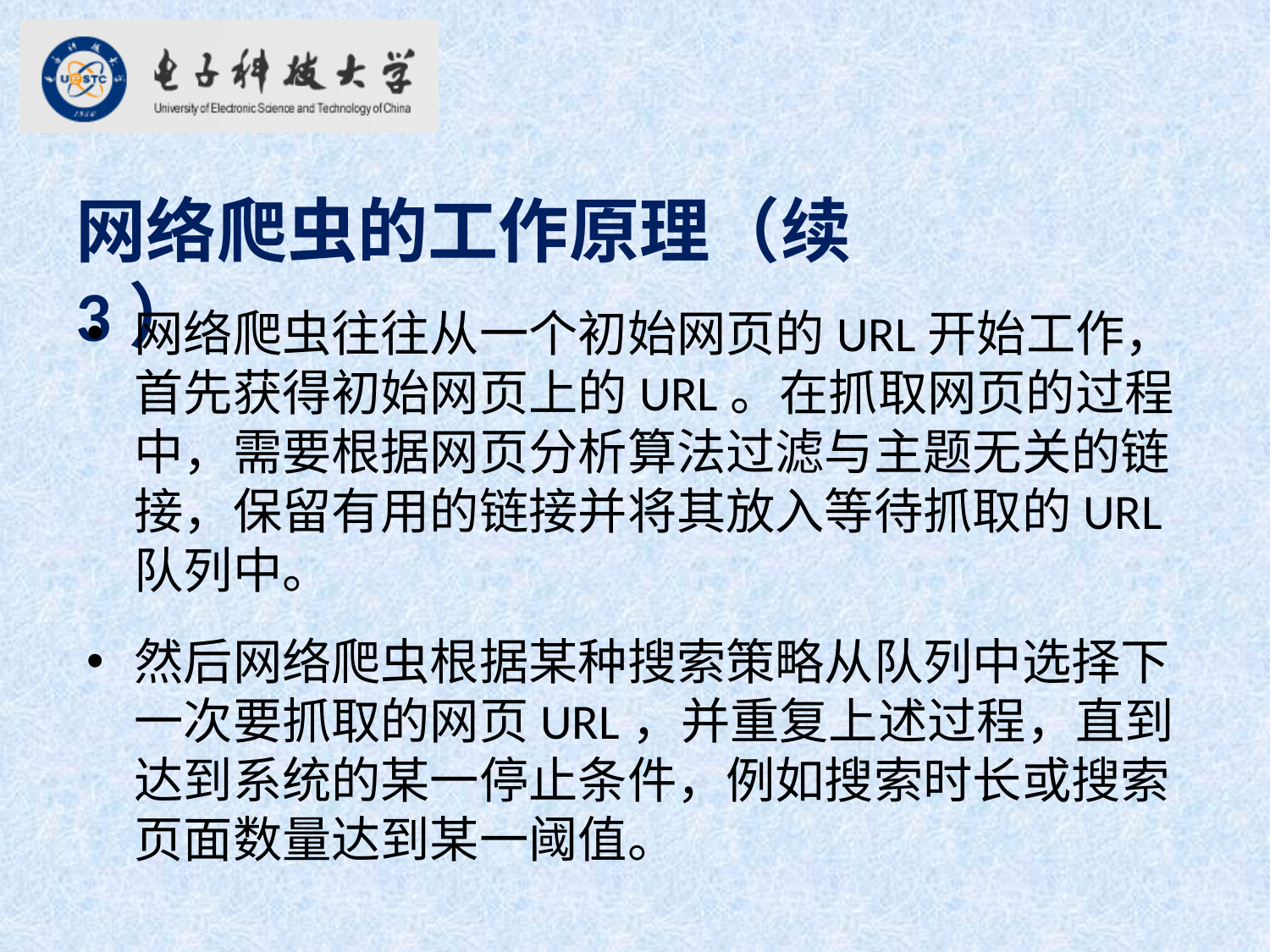

网络爬虫的工作原理（续3）
网络爬虫往往从一个初始网页的URL开始工作，首先获得初始网页上的URL。在抓取网页的过程中，需要根据网页分析算法过滤与主题无关的链接，保留有用的链接并将其放入等待抓取的URL队列中。
然后网络爬虫根据某种搜索策略从队列中选择下一次要抓取的网页URL，并重复上述过程，直到达到系统的某一停止条件，例如搜索时长或搜索页面数量达到某一阈值。